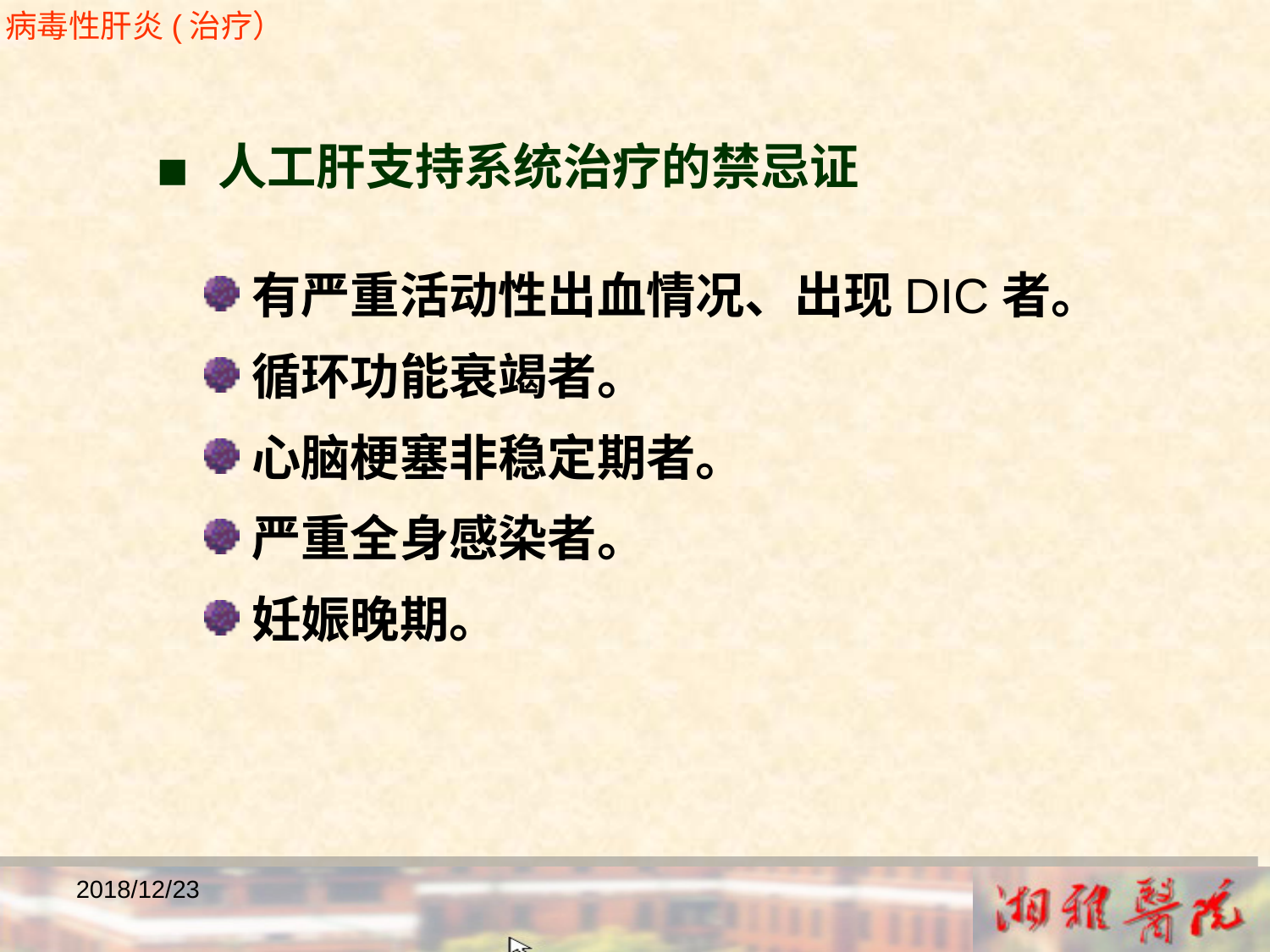

病毒性肝炎(治疗）
■   人工肝支持系统治疗的禁忌证
有严重活动性出血情况、出现DIC者。
循环功能衰竭者。
心脑梗塞非稳定期者。
严重全身感染者。
妊娠晚期。
2018/12/23